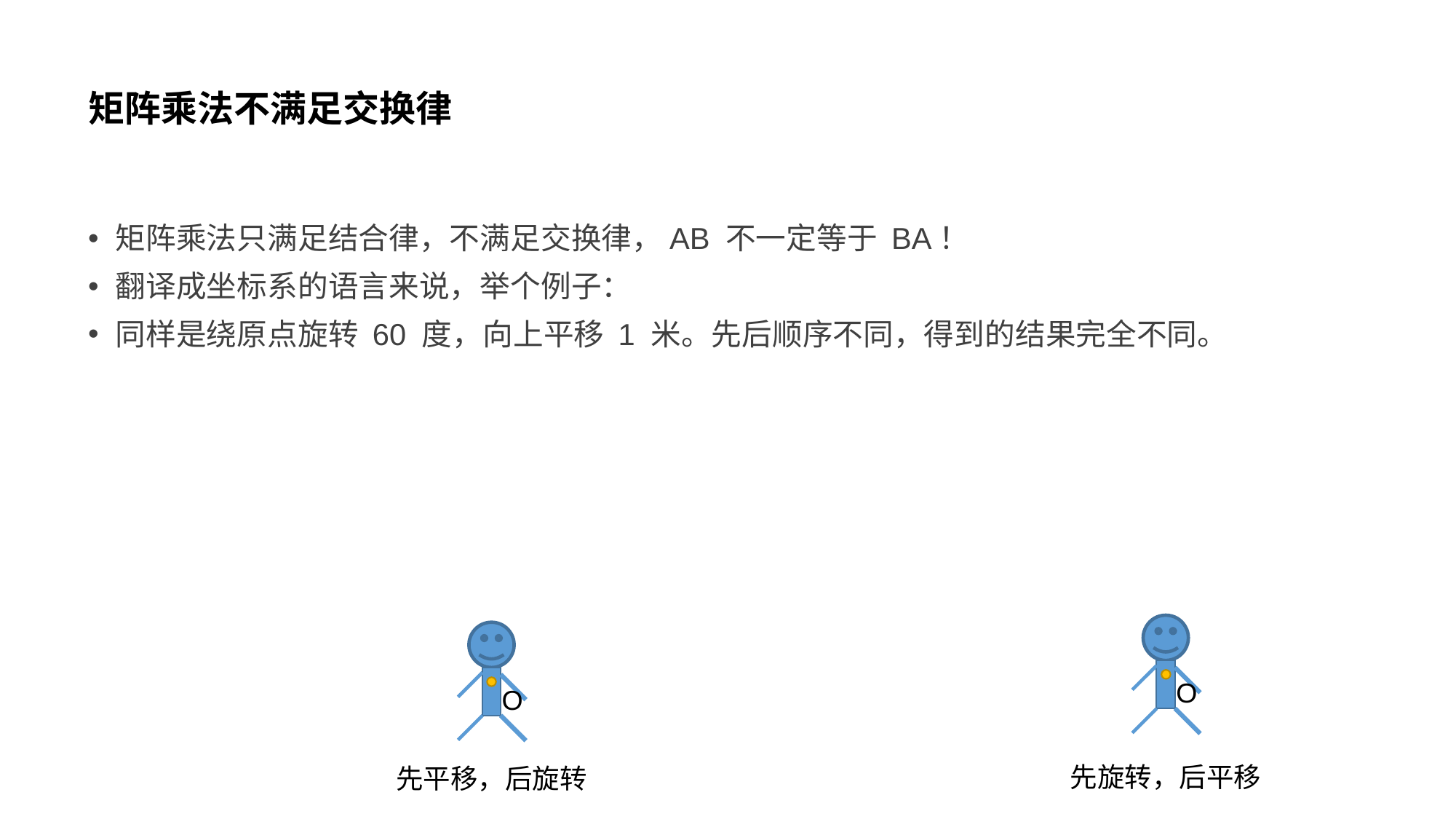

# 矩阵乘法不满足交换律
矩阵乘法只满足结合律，不满足交换律，AB 不一定等于 BA！
翻译成坐标系的语言来说，举个例子：
同样是绕原点旋转 60 度，向上平移 1 米。先后顺序不同，得到的结果完全不同。

O

O
先旋转，后平移
先平移，后旋转